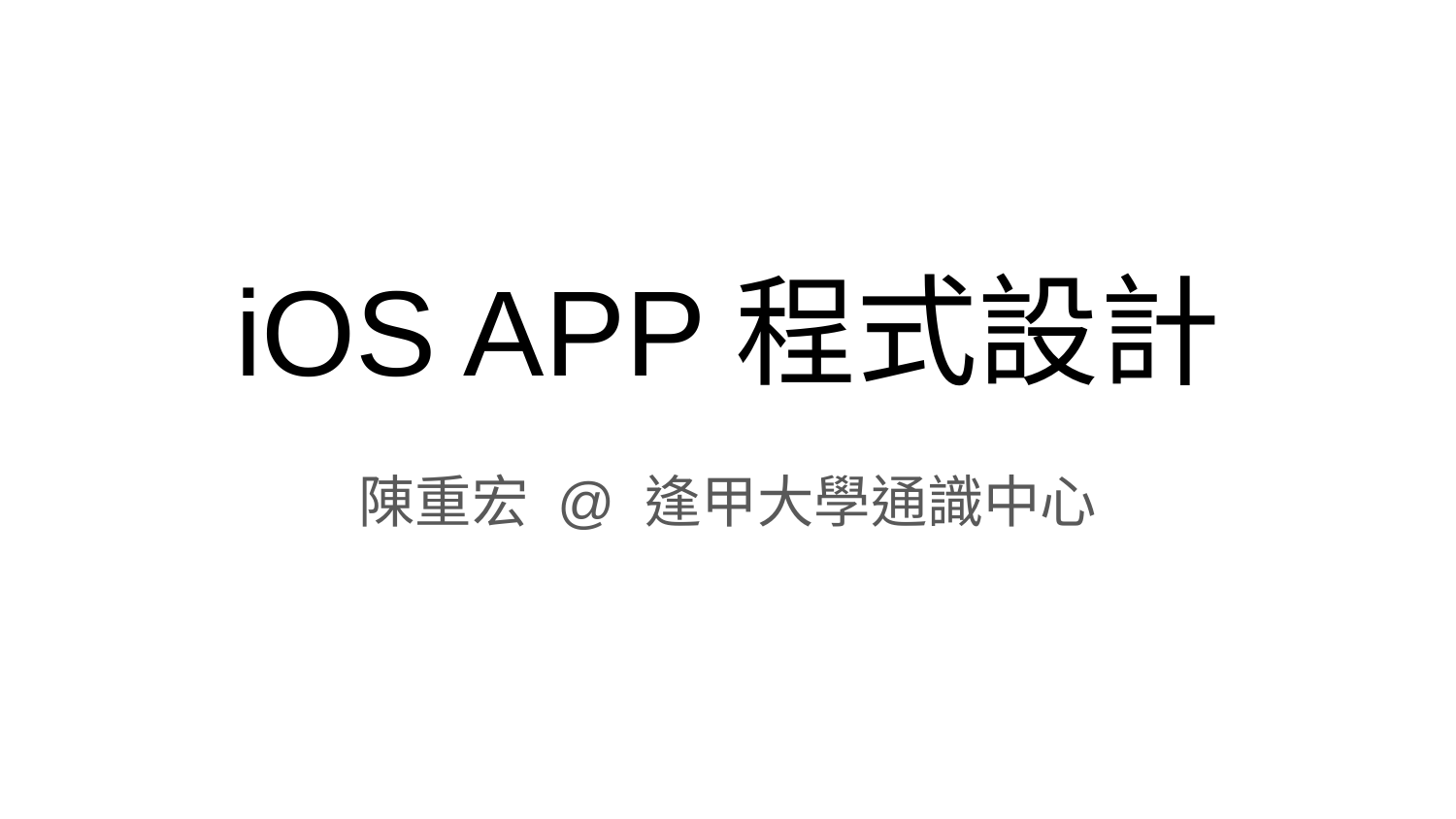

# iOS APP程式設計
陳重宏 @ 逢甲大學通識中心

keny@gis.tw